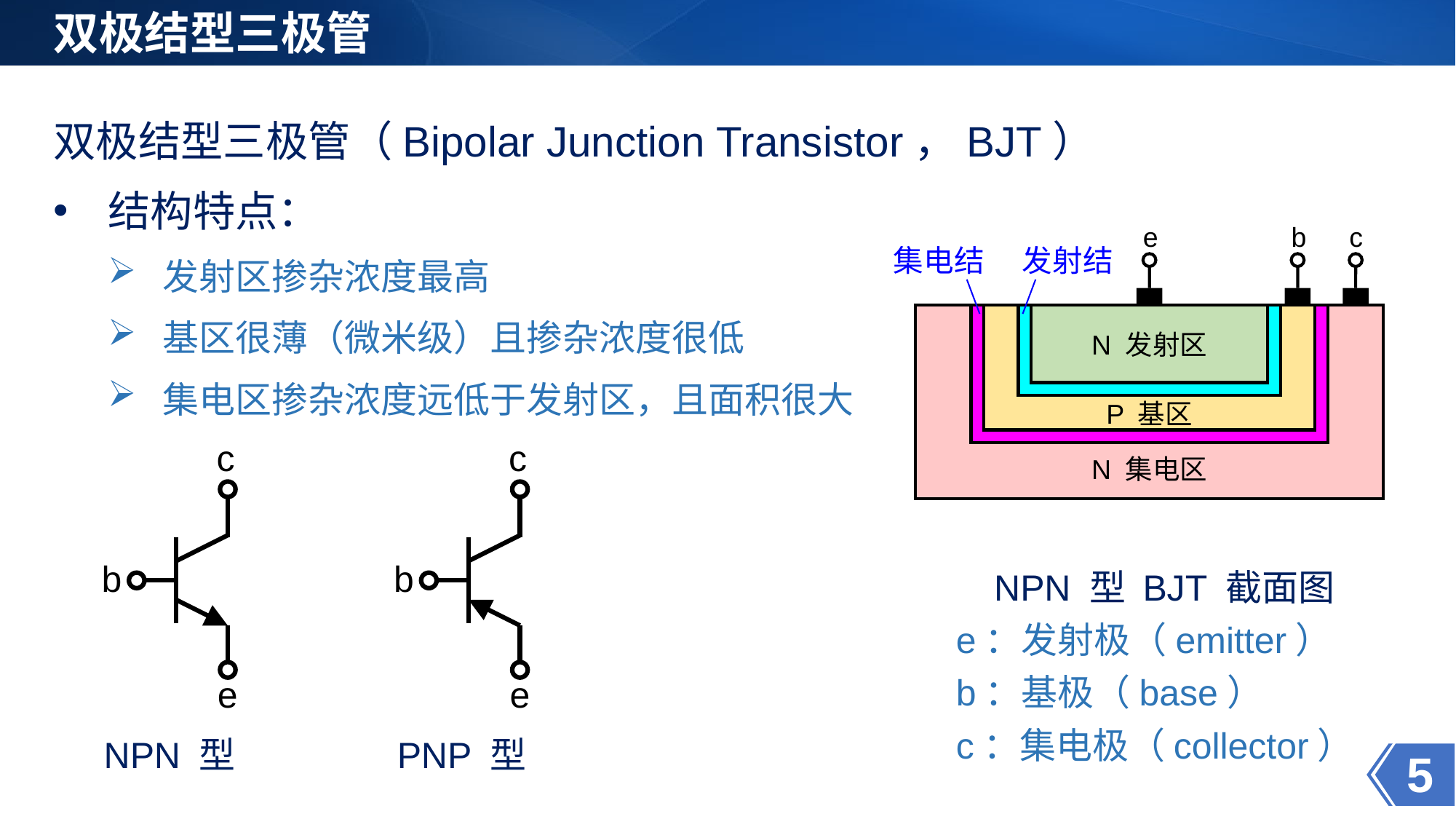

双极结型三极管
双极结型三极管（Bipolar Junction Transistor，BJT）
结构特点：
发射区掺杂浓度最高
基区很薄（微米级）且掺杂浓度很低
集电区掺杂浓度远低于发射区，且面积很大
e
b
c
集电结
发射结

N 发射区
P 基区
N 集电区
c
c

b
b

e
e
NPN 型
PNP 型
NPN 型 BJT 截面图
e：发射极（emitter）
b：基极（base）
c：集电极（collector）
5